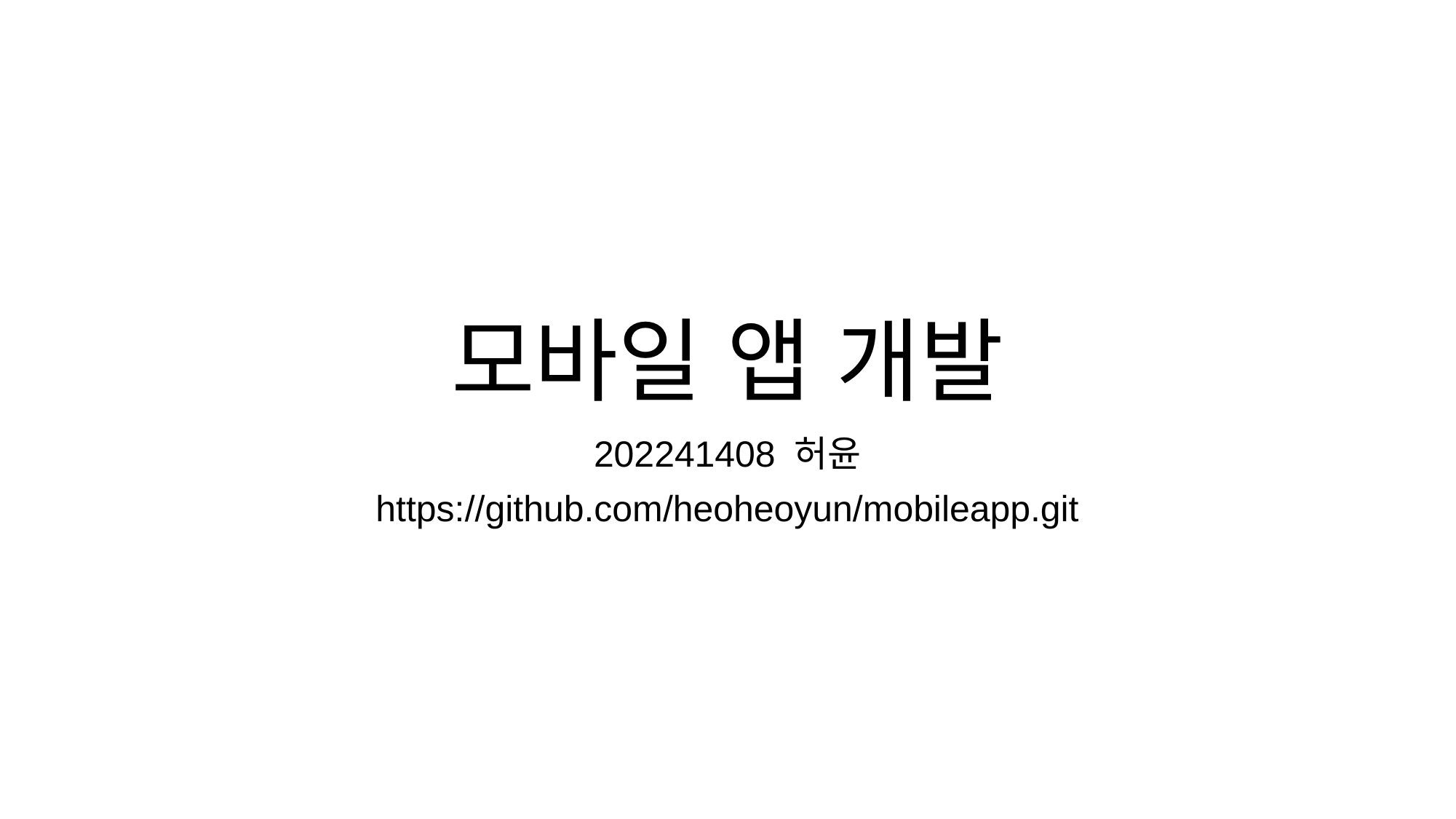

# 모바일 앱 개발
202241408 허윤
https://github.com/heoheoyun/mobileapp.git